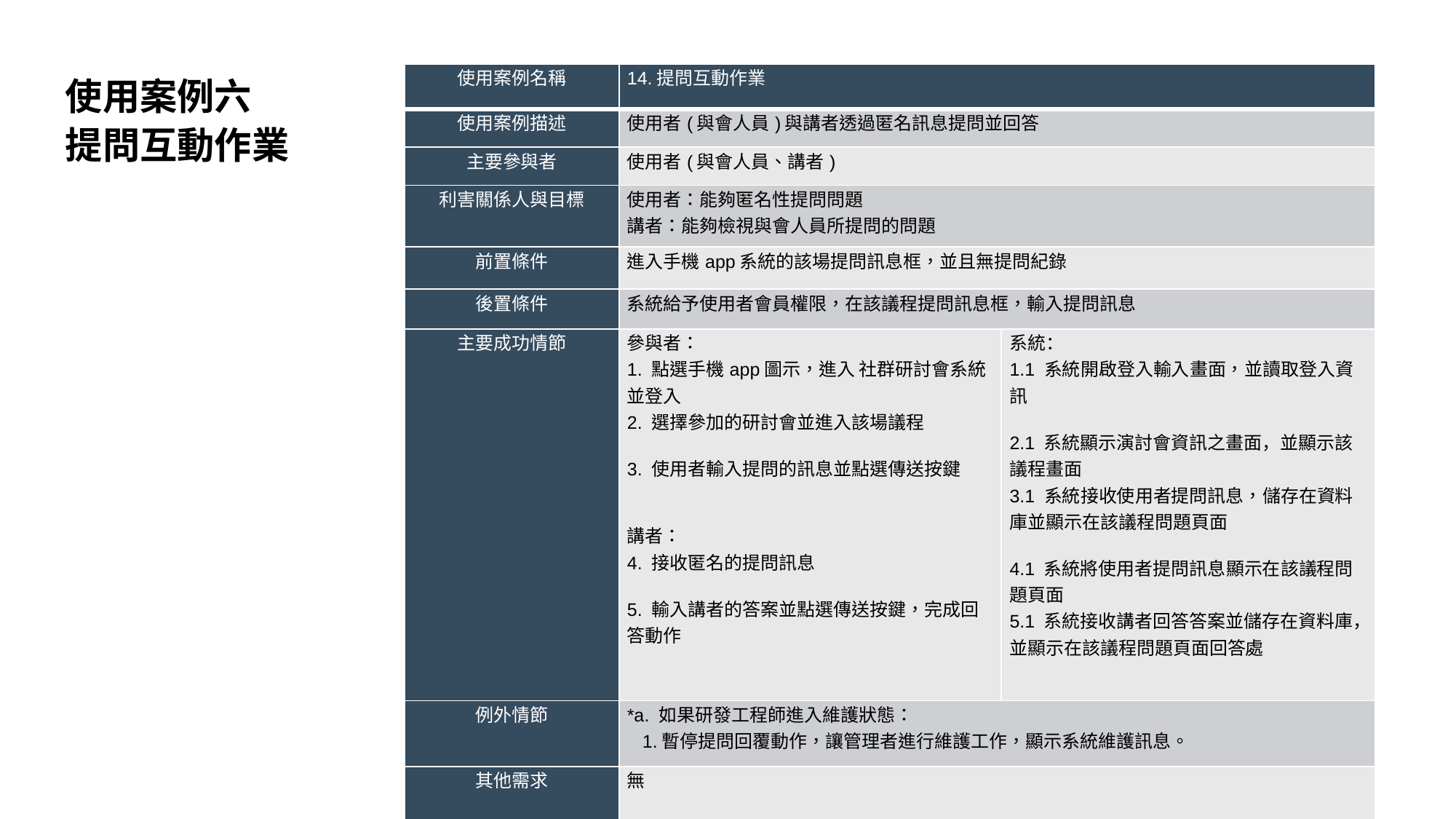

| 使用案例名稱 | 14.提問互動作業 |  |
| --- | --- | --- |
| 使用案例描述 | 使用者(與會人員)與講者透過匿名訊息提問並回答 |  |
| 主要參與者 | 使用者(與會人員、講者) |  |
| 利害關係人與目標 | 使用者：能夠匿名性提問問題 講者：能夠檢視與會人員所提問的問題 |  |
| 前置條件 | 進入手機app系統的該場提問訊息框，並且無提問紀錄 |  |
| 後置條件 | 系統給予使用者會員權限，在該議程提問訊息框，輸入提問訊息 |  |
| 主要成功情節 | 參與者： 1. 點選手機app圖示，進入 社群研討會系統並登入 2. 選擇參加的研討會並進入該場議程 3. 使用者輸入提問的訊息並點選傳送按鍵 講者： 4. 接收匿名的提問訊息 5. 輸入講者的答案並點選傳送按鍵，完成回答動作 | 系統： 1.1 系統開啟登入輸入畫面，並讀取登入資訊 2.1 系統顯示演討會資訊之畫面，並顯示該議程畫面 3.1 系統接收使用者提問訊息，儲存在資料庫並顯示在該議程問題頁面 4.1 系統將使用者提問訊息顯示在該議程問題頁面 5.1 系統接收講者回答答案並儲存在資料庫，並顯示在該議程問題頁面回答處 |
| 例外情節 | \*a. 如果研發工程師進入維護狀態： 1.暫停提問回覆動作，讓管理者進行維護工作，顯示系統維護訊息。 |  |
| 其他需求 | 無 |  |
# 使用案例六 提問互動作業
25